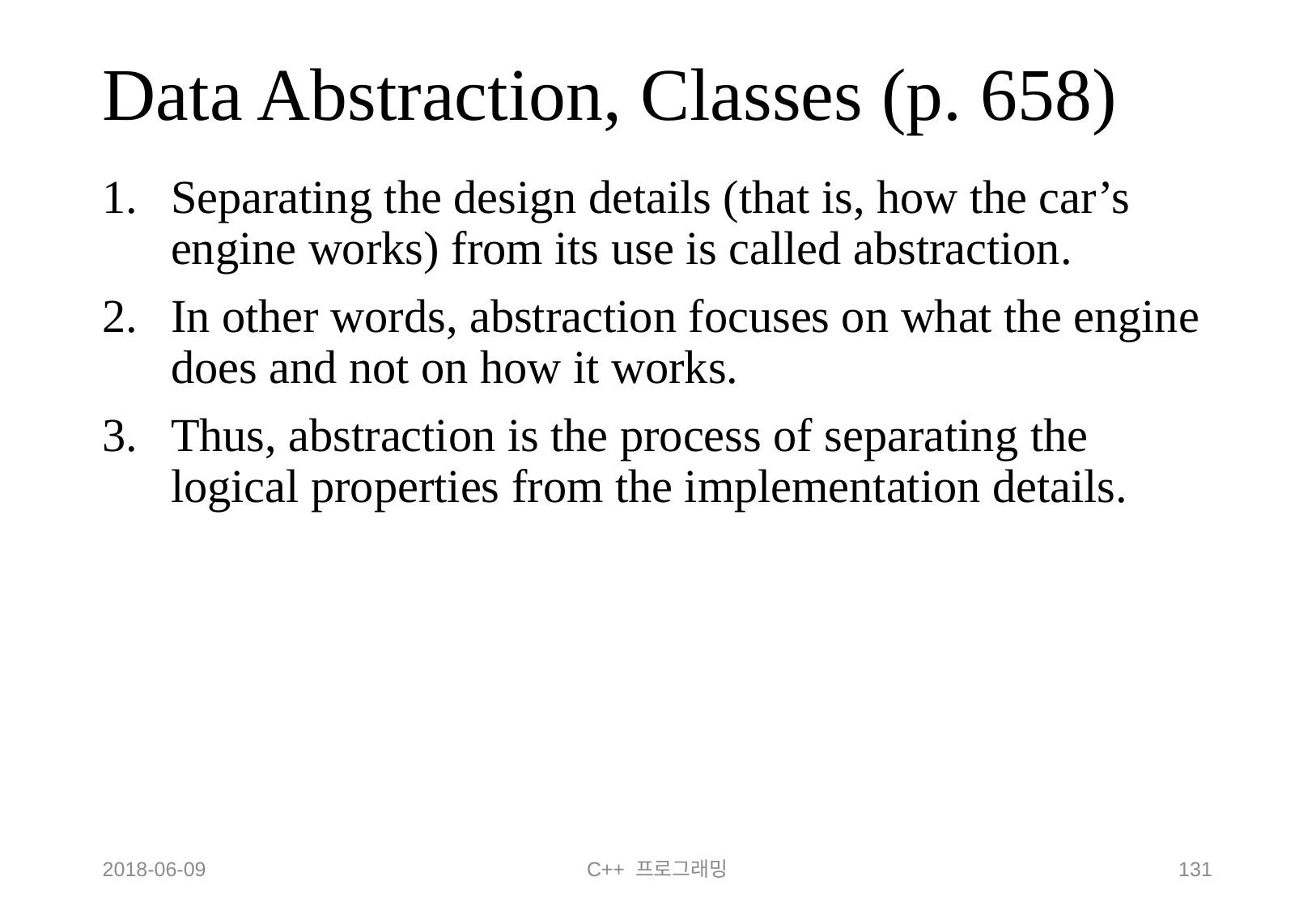

# Data Abstraction, Classes (p. 658)
Separating the design details (that is, how the car’s engine works) from its use is called abstraction.
In other words, abstraction focuses on what the engine does and not on how it works.
Thus, abstraction is the process of separating the logical properties from the implementation details.
2018-06-09
C++ 프로그래밍
131